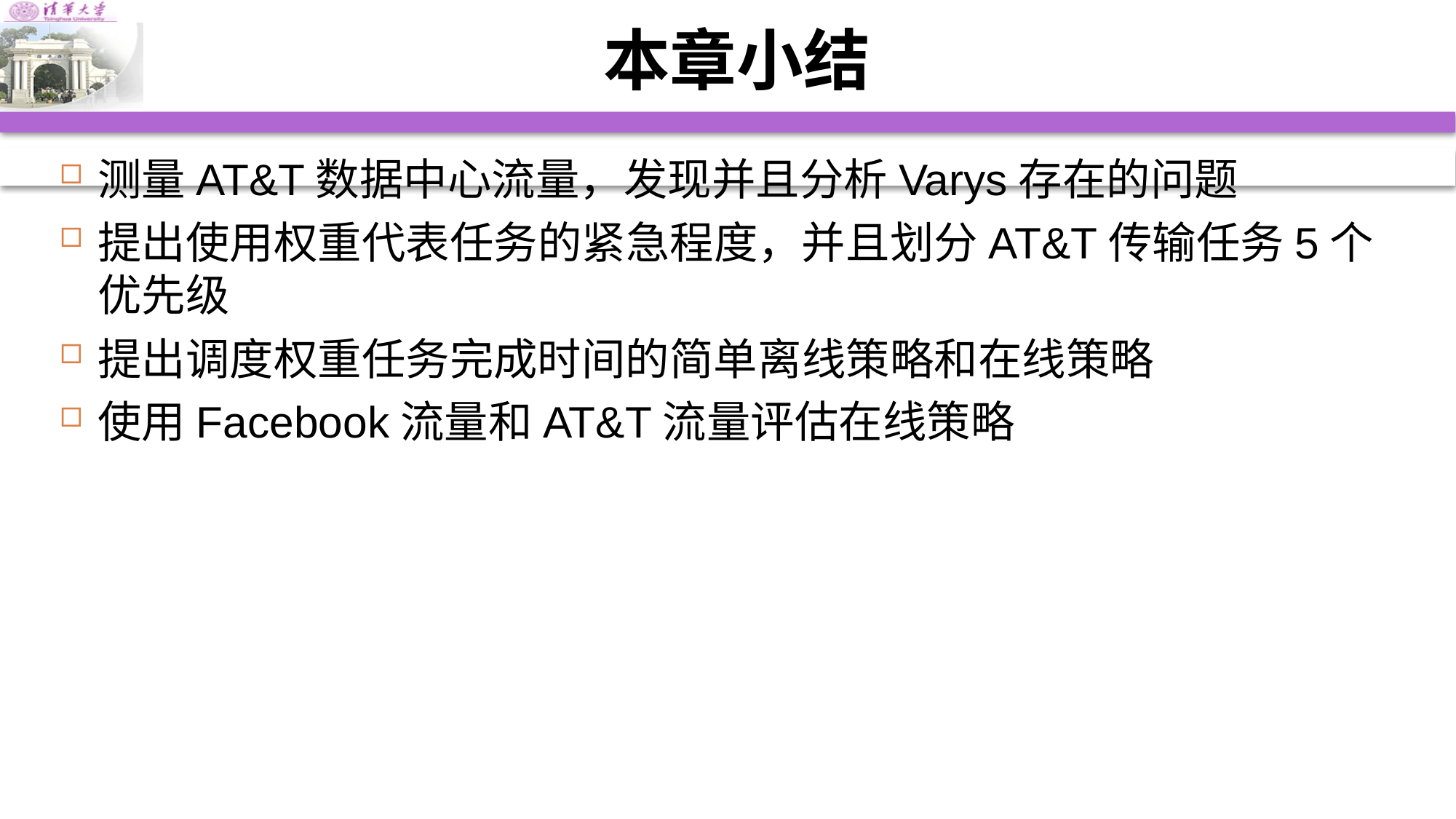

# 本章小结
测量AT&T数据中心流量，发现并且分析Varys存在的问题
提出使用权重代表任务的紧急程度，并且划分AT&T传输任务5个优先级
提出调度权重任务完成时间的简单离线策略和在线策略
使用Facebook流量和AT&T流量评估在线策略